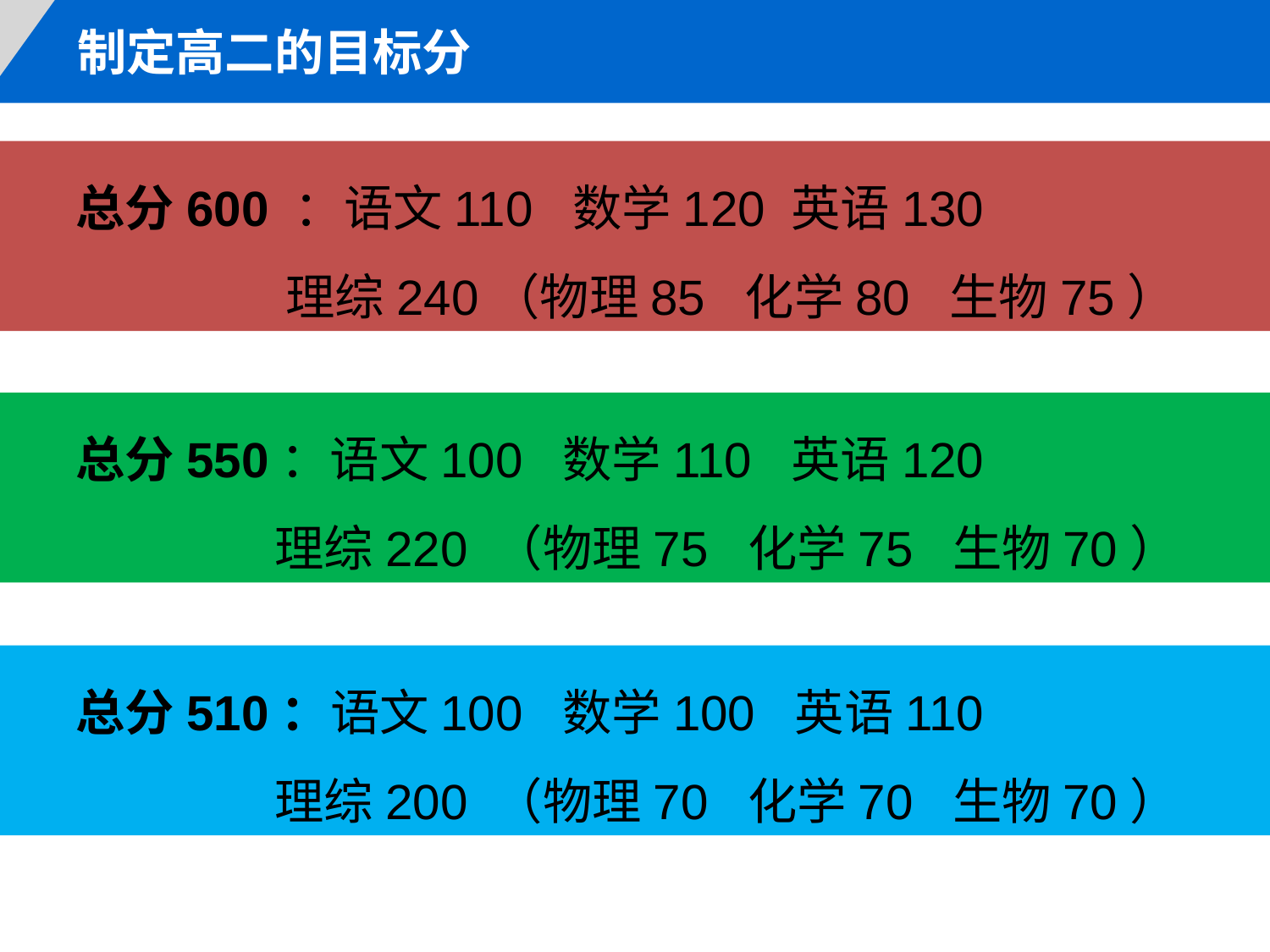

制定高二的目标分
总分600 ：语文110  数学120 英语130
                  理综240（物理85  化学80  生物75）
总分550：语文100  数学110  英语120
                 理综220 （物理75  化学75  生物70）
总分510：语文100  数学100  英语110
                 理综200 （物理70  化学70  生物70）